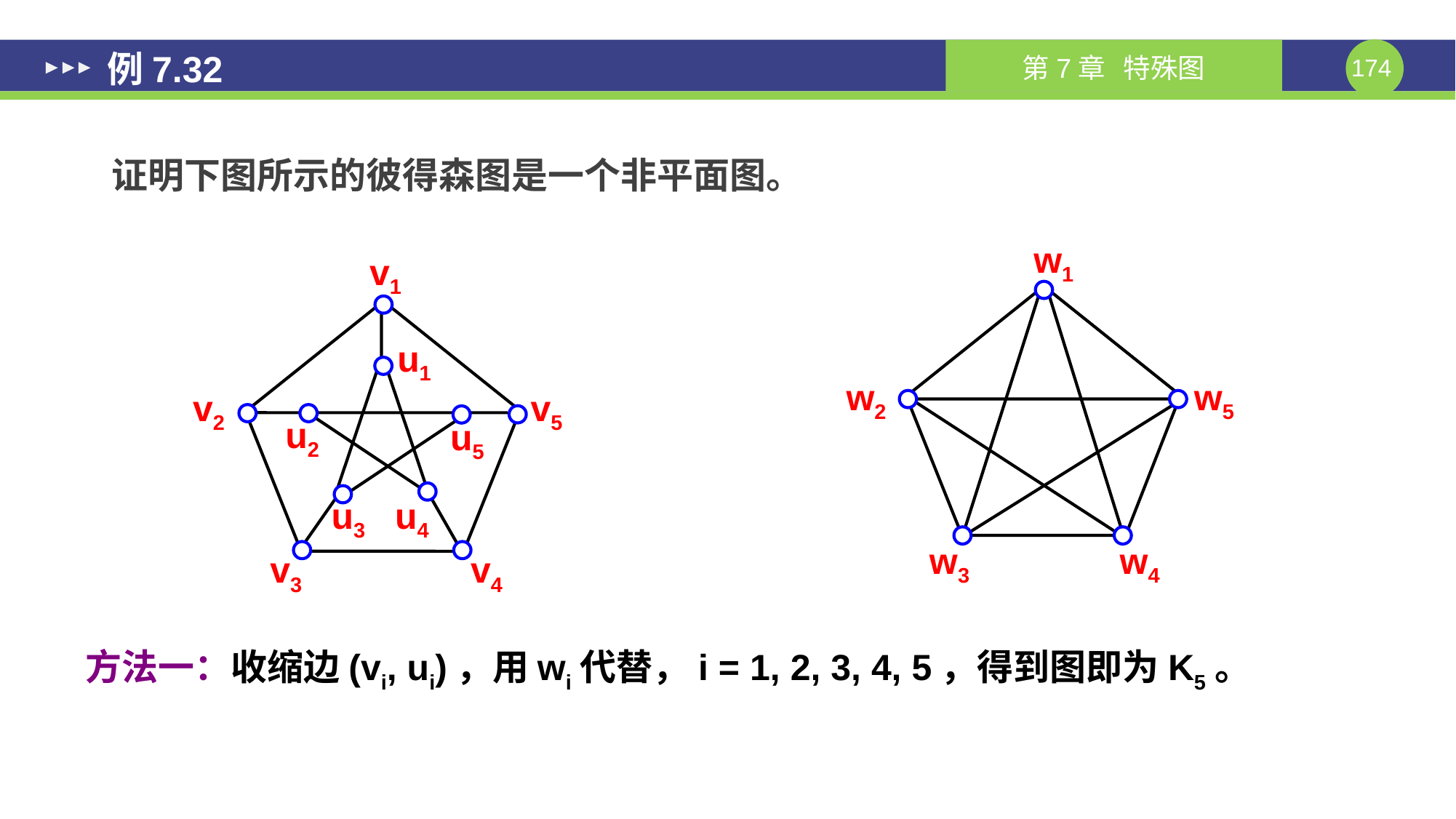

# 例7.32
证明下图所示的彼得森图是一个非平面图。
w1

w2
w5

w3
w4
v1

u1

v2
v5

u2

u5

u3
u4

v3
v4

方法一：收缩边(vi, ui)，用wi代替，i = 1, 2, 3, 4, 5，得到图即为K5。